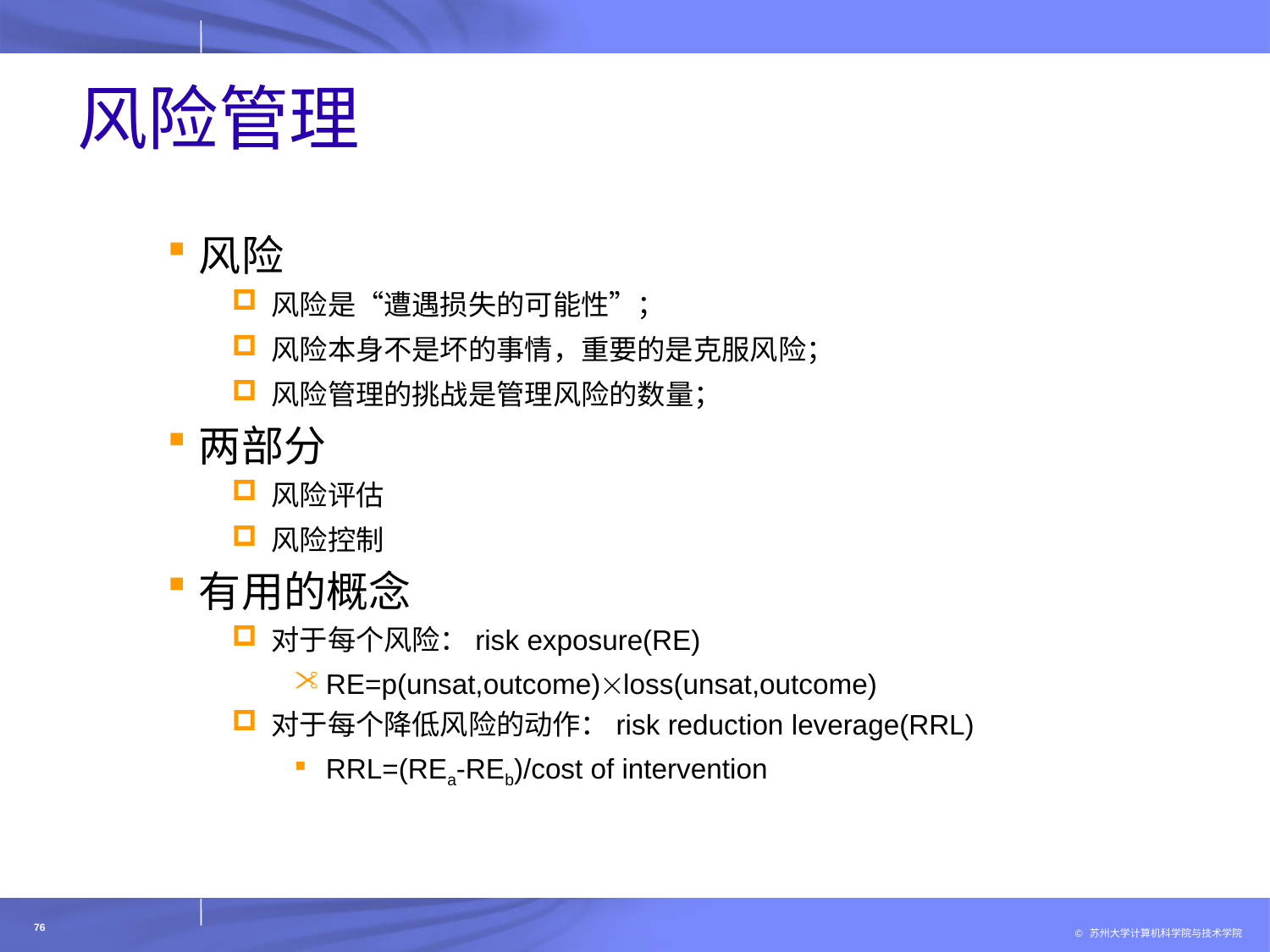

# 风险管理
风险
风险是“遭遇损失的可能性”；
风险本身不是坏的事情，重要的是克服风险；
风险管理的挑战是管理风险的数量；
两部分
风险评估
风险控制
有用的概念
对于每个风险：risk exposure(RE)
RE=p(unsat,outcome)×loss(unsat,outcome)
对于每个降低风险的动作：risk reduction leverage(RRL)
RRL=(REa-REb)/cost of intervention

76